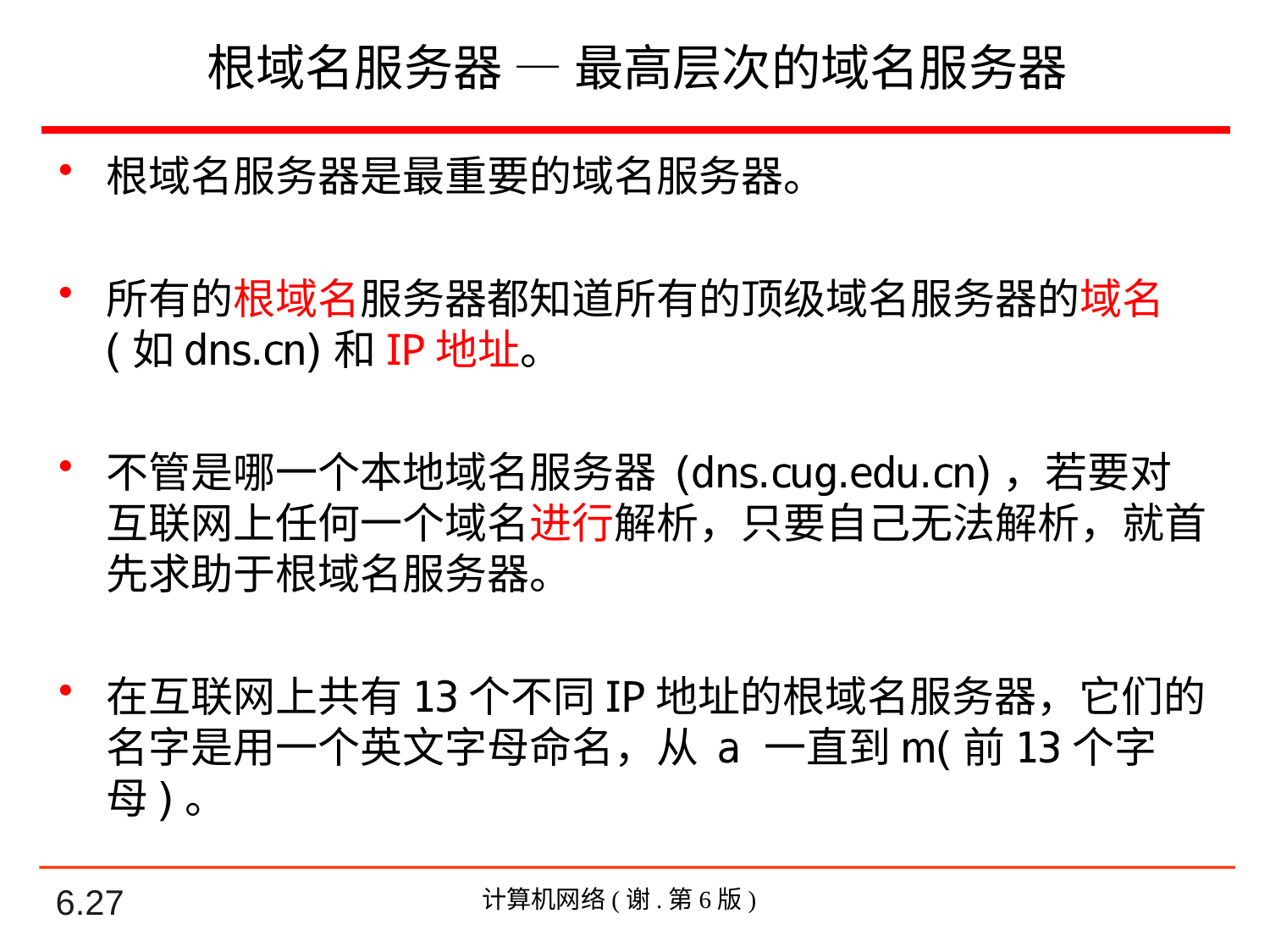

# 根域名服务器 — 最高层次的域名服务器
根域名服务器是最重要的域名服务器。

所有的根域名服务器都知道所有的顶级域名服务器的域名  (如dns.cn)和IP地址。

不管是哪一个本地域名服务器 (dns.cug.edu.cn)，若要对互联网上任何一个域名进行解析，只要自己无法解析，就首先求助于根域名服务器。

在互联网上共有13个不同IP地址的根域名服务器，它们的名字是用一个英文字母命名，从 a 一直到m(前13个字母)。